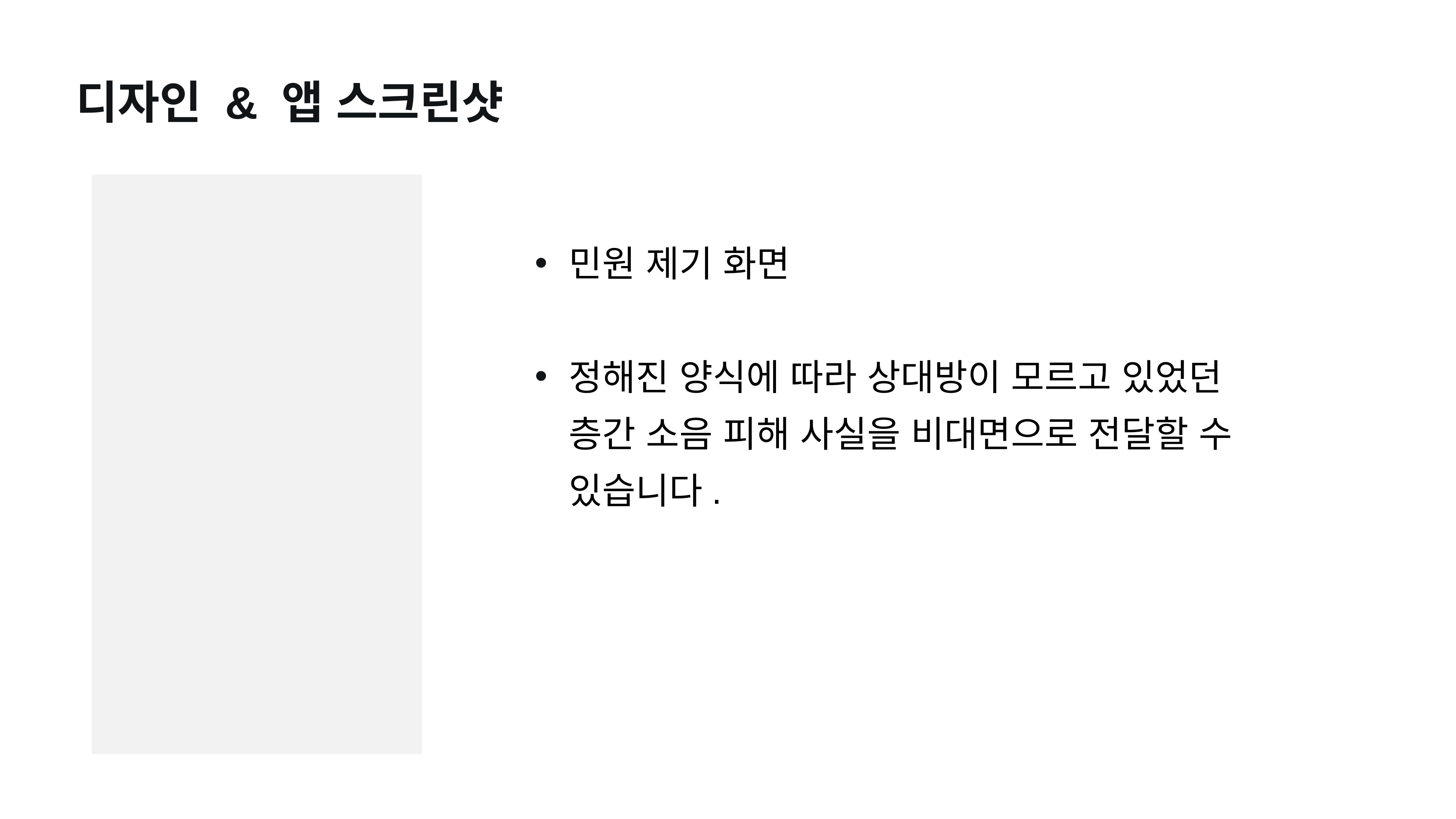

디자인 & 앱 스크린샷

민원 제기 화면

정해진 양식에 따라 상대방이 모르고 있었던 층간 소음 피해 사실을 비대면으로 전달할 수 있습니다.